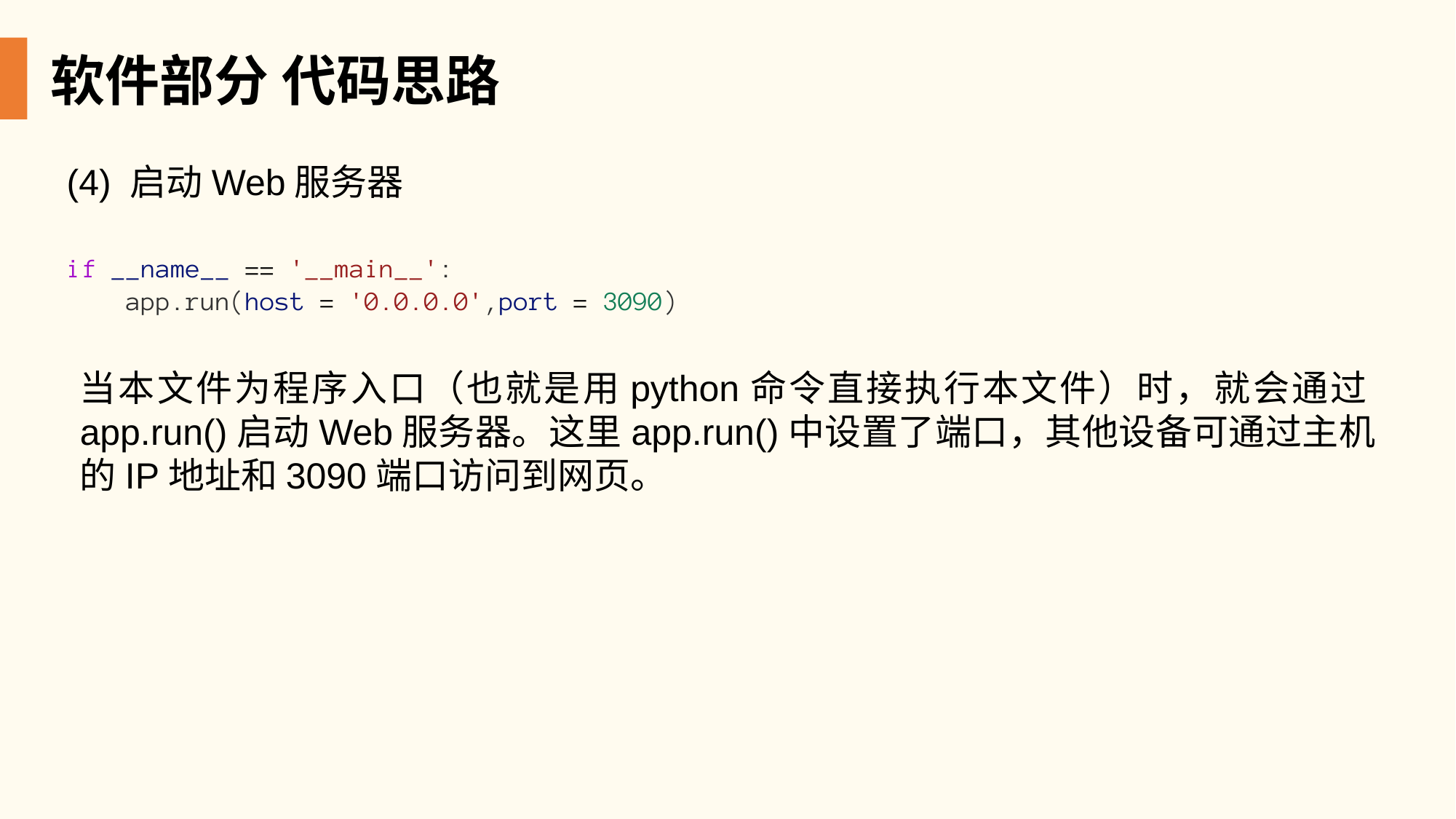

软件部分 代码思路
(4) 启动Web服务器
if __name__ == '__main__':
    app.run(host = '0.0.0.0',port = 3090)
当本文件为程序入口（也就是用python命令直接执行本文件）时，就会通过app.run()启动Web服务器。这里app.run()中设置了端口，其他设备可通过主机的IP地址和3090端口访问到网页。